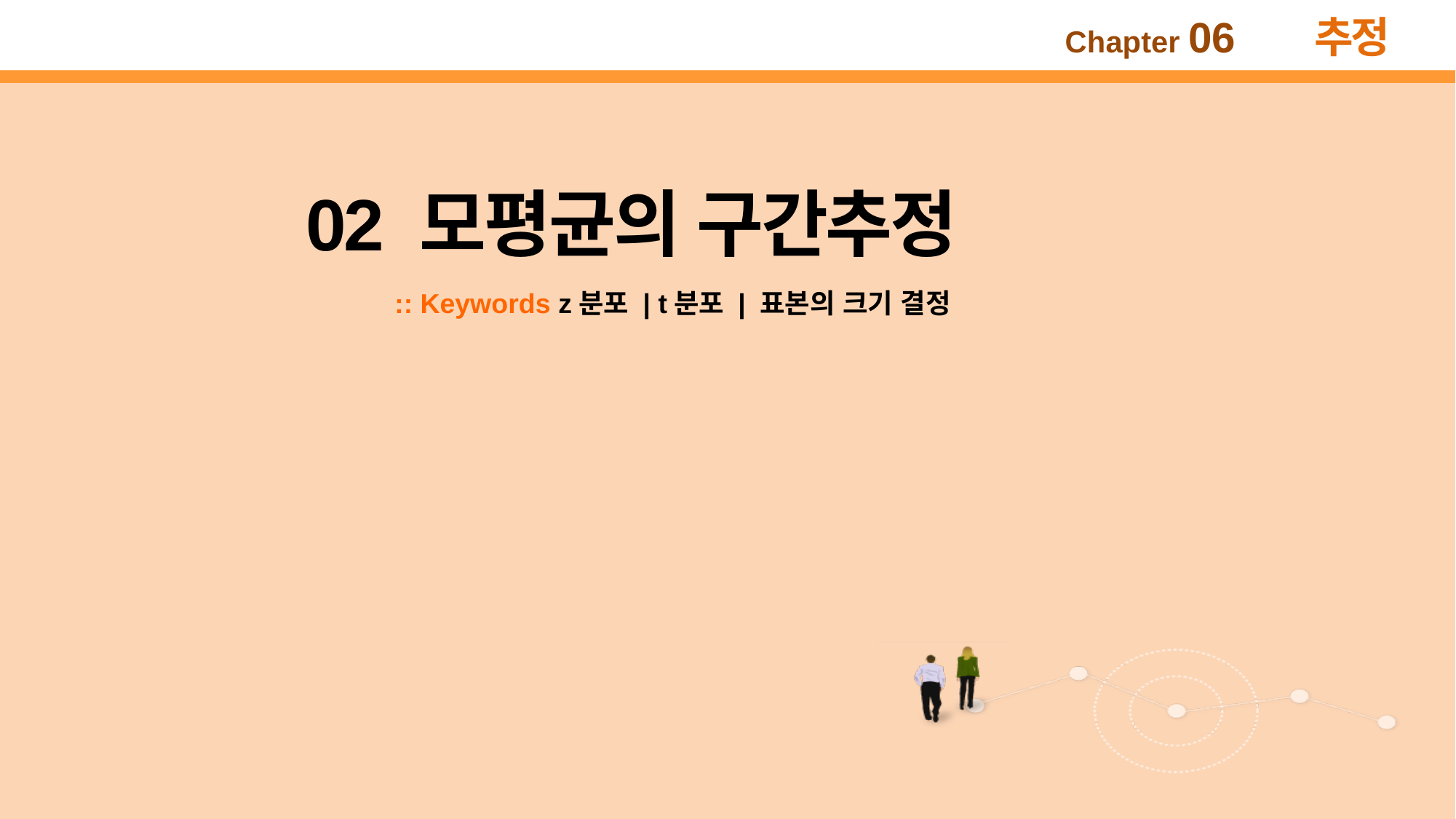

02 모평균의 구간추정
:: Keywords z분포 | t분포 | 표본의 크기 결정